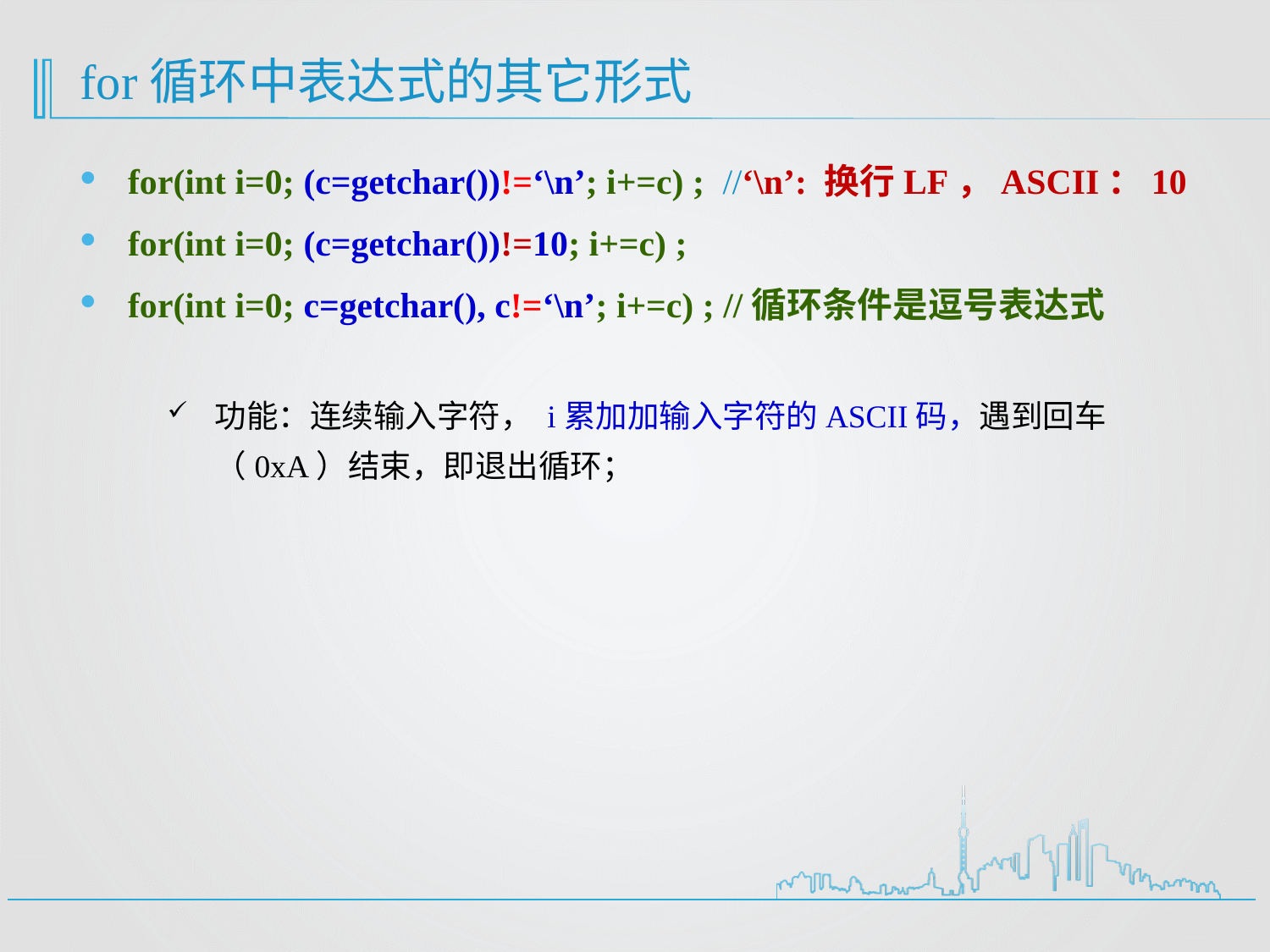

# for循环中表达式的其它形式
for(int i=0; (c=getchar())!=‘\n’; i+=c) ;  //‘\n’: 换行LF，ASCII：10
for(int i=0; (c=getchar())!=10; i+=c) ;
for(int i=0; c=getchar(), c!=‘\n’; i+=c) ; //循环条件是逗号表达式

功能：连续输入字符， i累加加输入字符的ASCII码，遇到回车（0xA）结束，即退出循环；